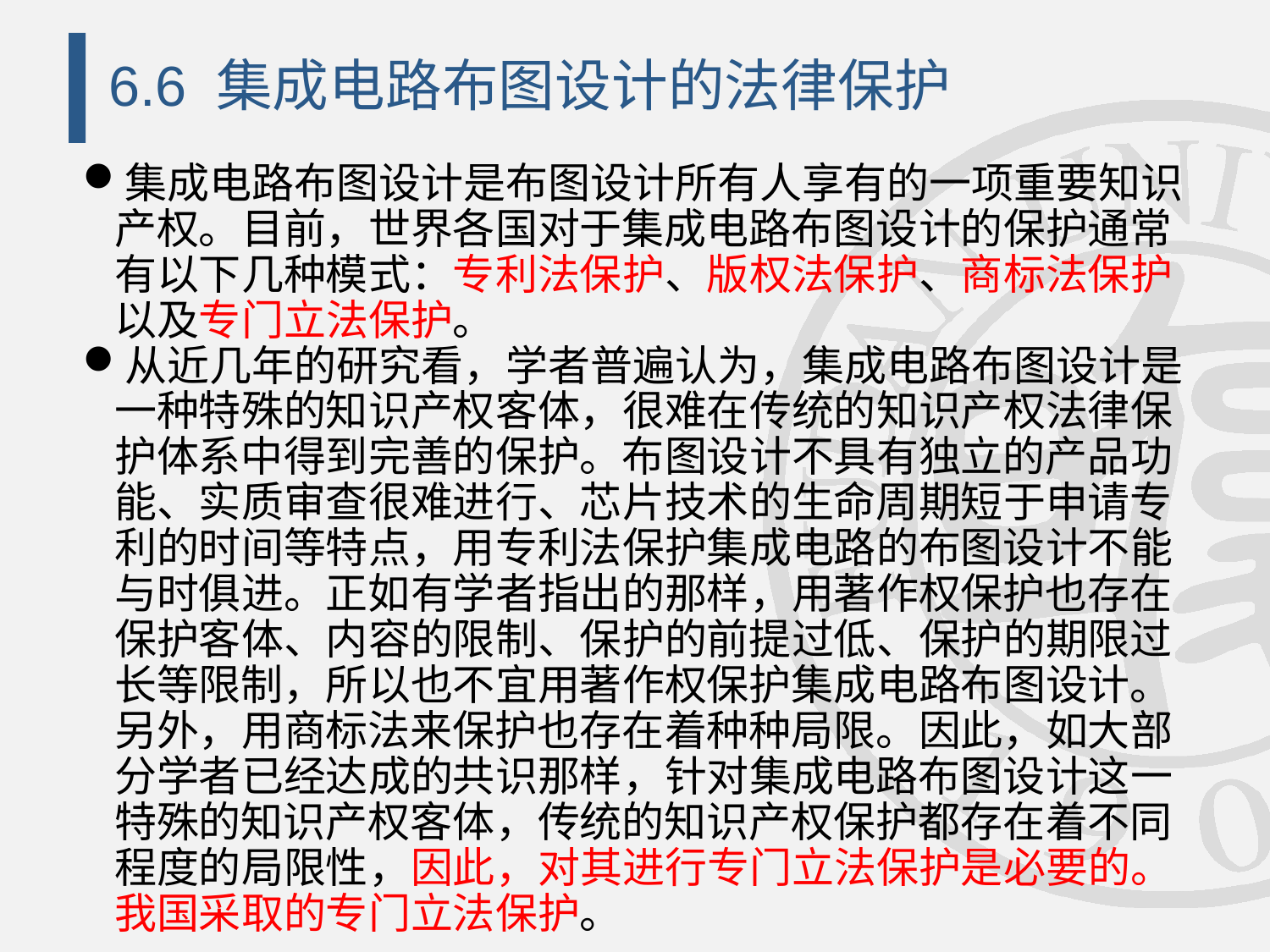

# 6.6 集成电路布图设计的法律保护
集成电路布图设计是布图设计所有人享有的一项重要知识产权。目前，世界各国对于集成电路布图设计的保护通常有以下几种模式：专利法保护、版权法保护、商标法保护以及专门立法保护。
从近几年的研究看，学者普遍认为，集成电路布图设计是一种特殊的知识产权客体，很难在传统的知识产权法律保护体系中得到完善的保护。布图设计不具有独立的产品功能、实质审查很难进行、芯片技术的生命周期短于申请专利的时间等特点，用专利法保护集成电路的布图设计不能与时俱进。正如有学者指出的那样，用著作权保护也存在保护客体、内容的限制、保护的前提过低、保护的期限过长等限制，所以也不宜用著作权保护集成电路布图设计。另外，用商标法来保护也存在着种种局限。因此，如大部分学者已经达成的共识那样，针对集成电路布图设计这一特殊的知识产权客体，传统的知识产权保护都存在着不同程度的局限性，因此，对其进行专门立法保护是必要的。我国采取的专门立法保护。